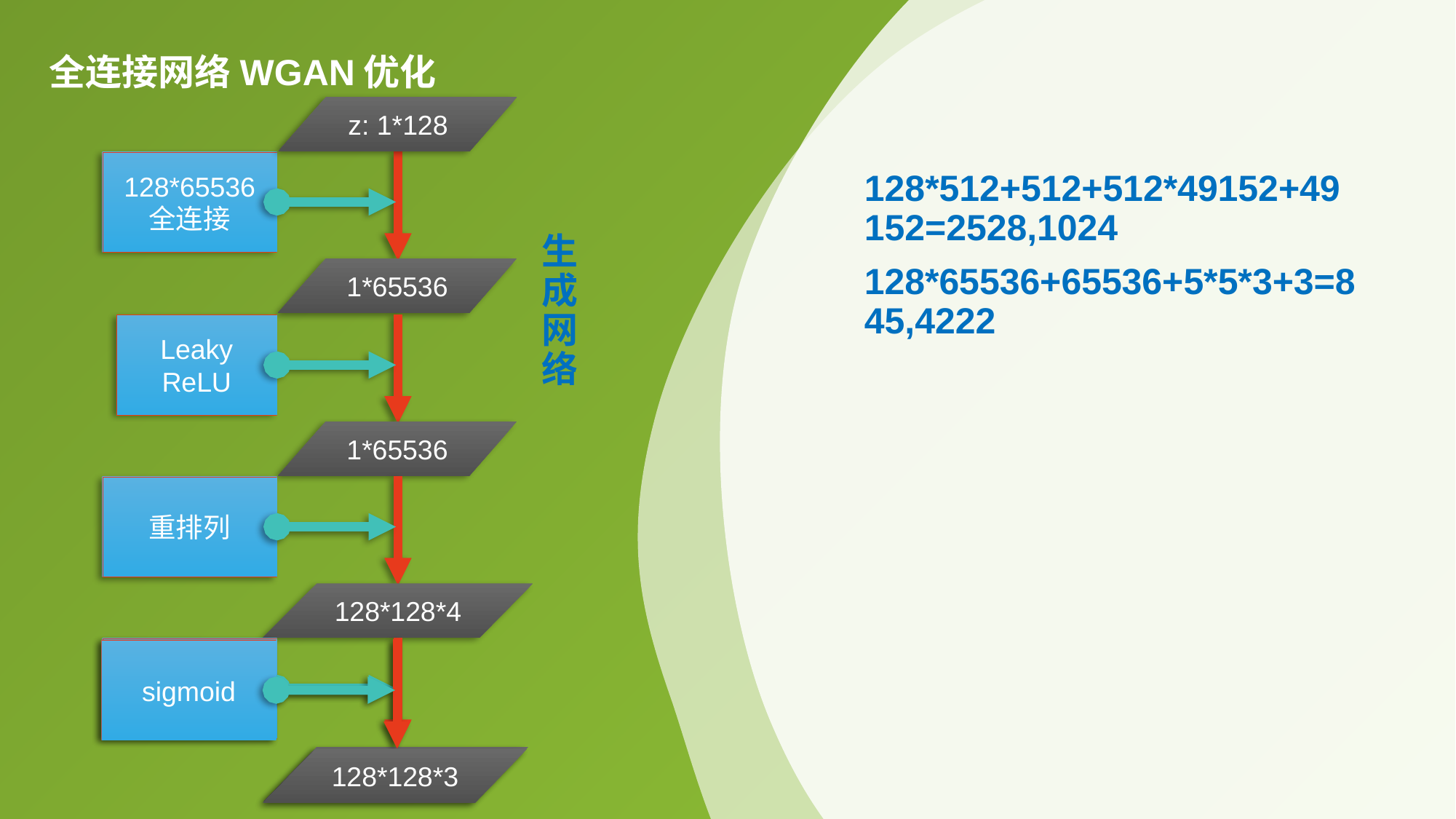

全连接网络WGAN优化
z: 1*128
128*65536
全连接
1*65536
Leaky ReLU
1*65536
重排列
128*128*4
5*5
卷积
128*128*3
128*512+512+512*49152+49152=2528,1024
128*65536+65536+5*5*3+3=845,4222
生成网络
sigmoid
128*128*3